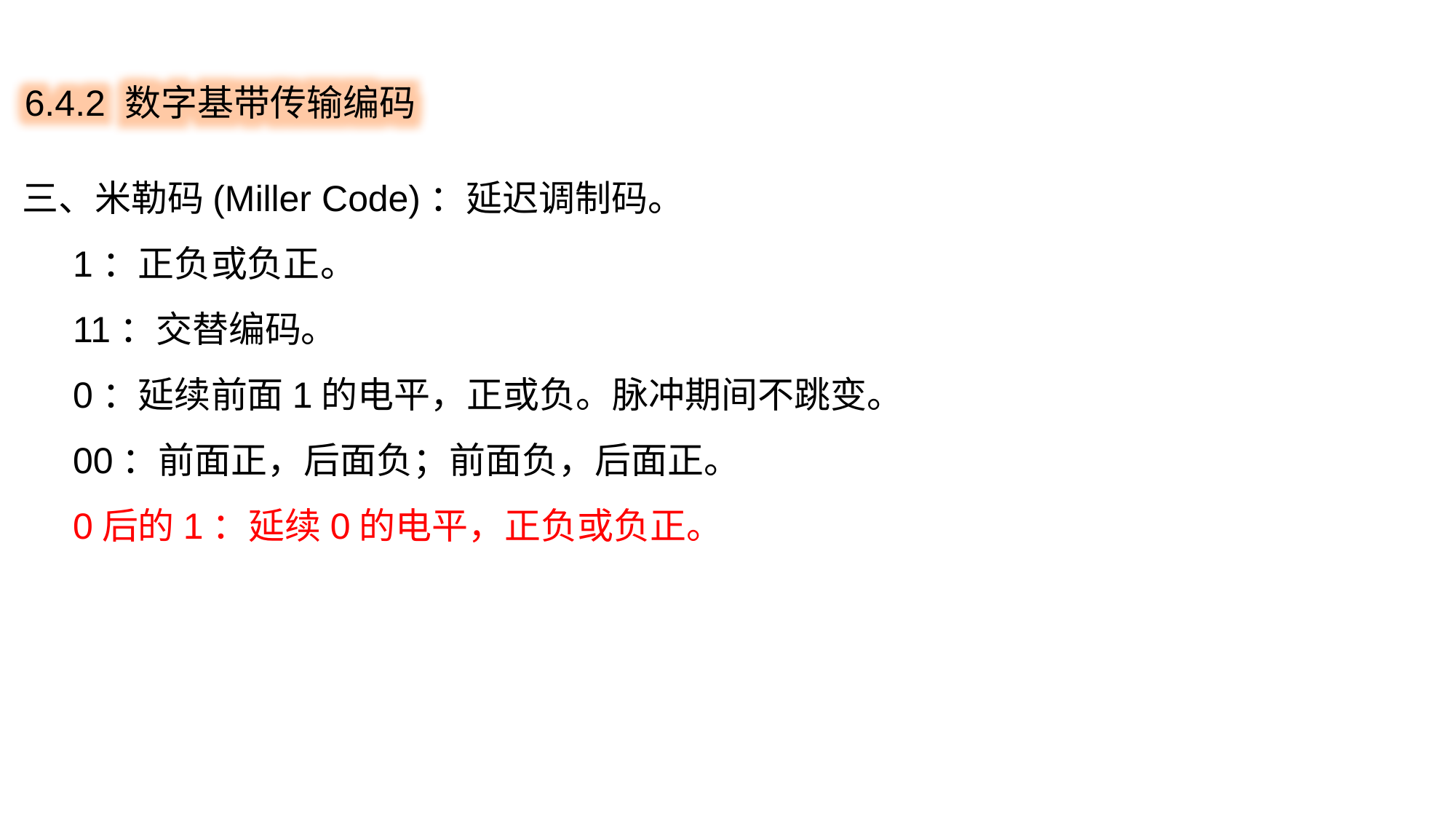

6.4.2 数字基带传输编码
三、米勒码(Miller Code)：延迟调制码。
     1：正负或负正。
     11：交替编码。
     0：延续前面1的电平，正或负。脉冲期间不跳变。
     00：前面正，后面负；前面负，后面正。
     0后的1：延续0的电平，正负或负正。